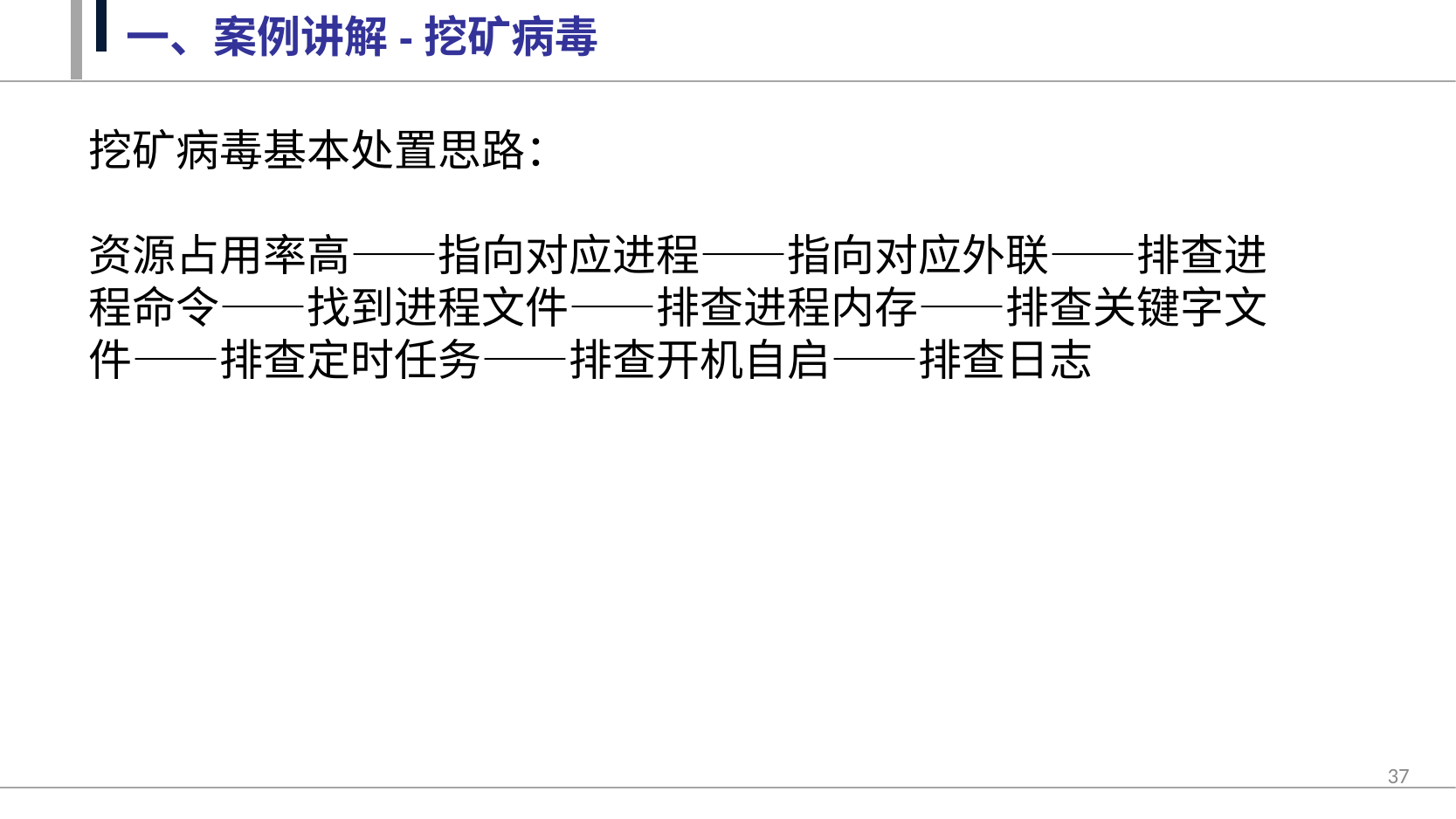

一、案例讲解-挖矿病毒
挖矿病毒基本处置思路：

资源占用率高——指向对应进程——指向对应外联——排查进程命令——找到进程文件——排查进程内存——排查关键字文件——排查定时任务——排查开机自启——排查日志
37